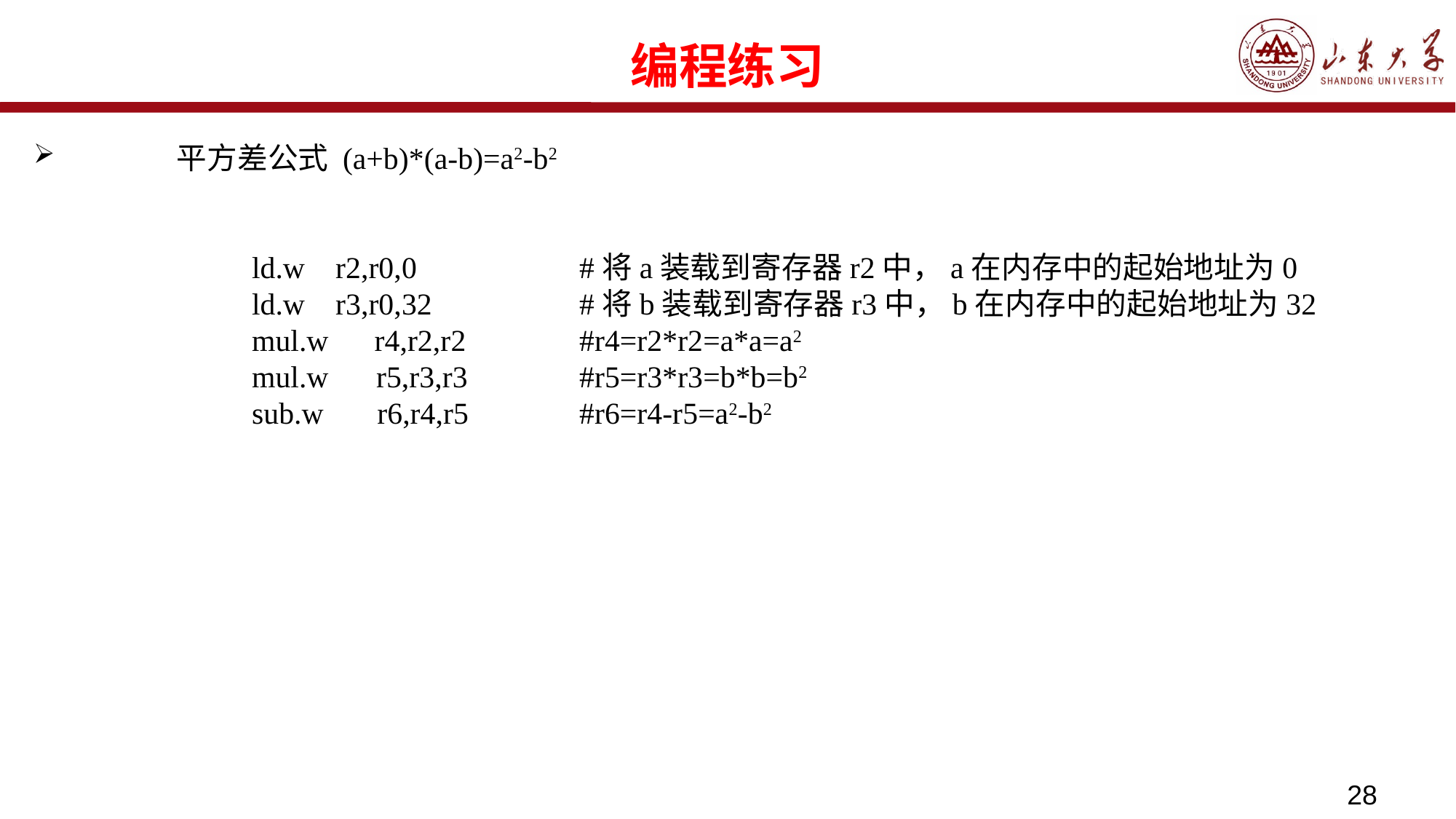

# 编程练习
	平方差公式 (a+b)*(a-b)=a2-b2

		ld.w    r2,r0,0		#将a装载到寄存器r2中，a在内存中的起始地址为0
		ld.w    r3,r0,32		#将b装载到寄存器r3中，b在内存中的起始地址为32
		mul.w      r4,r2,r2      	#r4=r2*r2=a*a=a2
		mul.w  	  r5,r3,r3		#r5=r3*r3=b*b=b2
		sub.w       r6,r4,r5		#r6=r4-r5=a2-b2
28